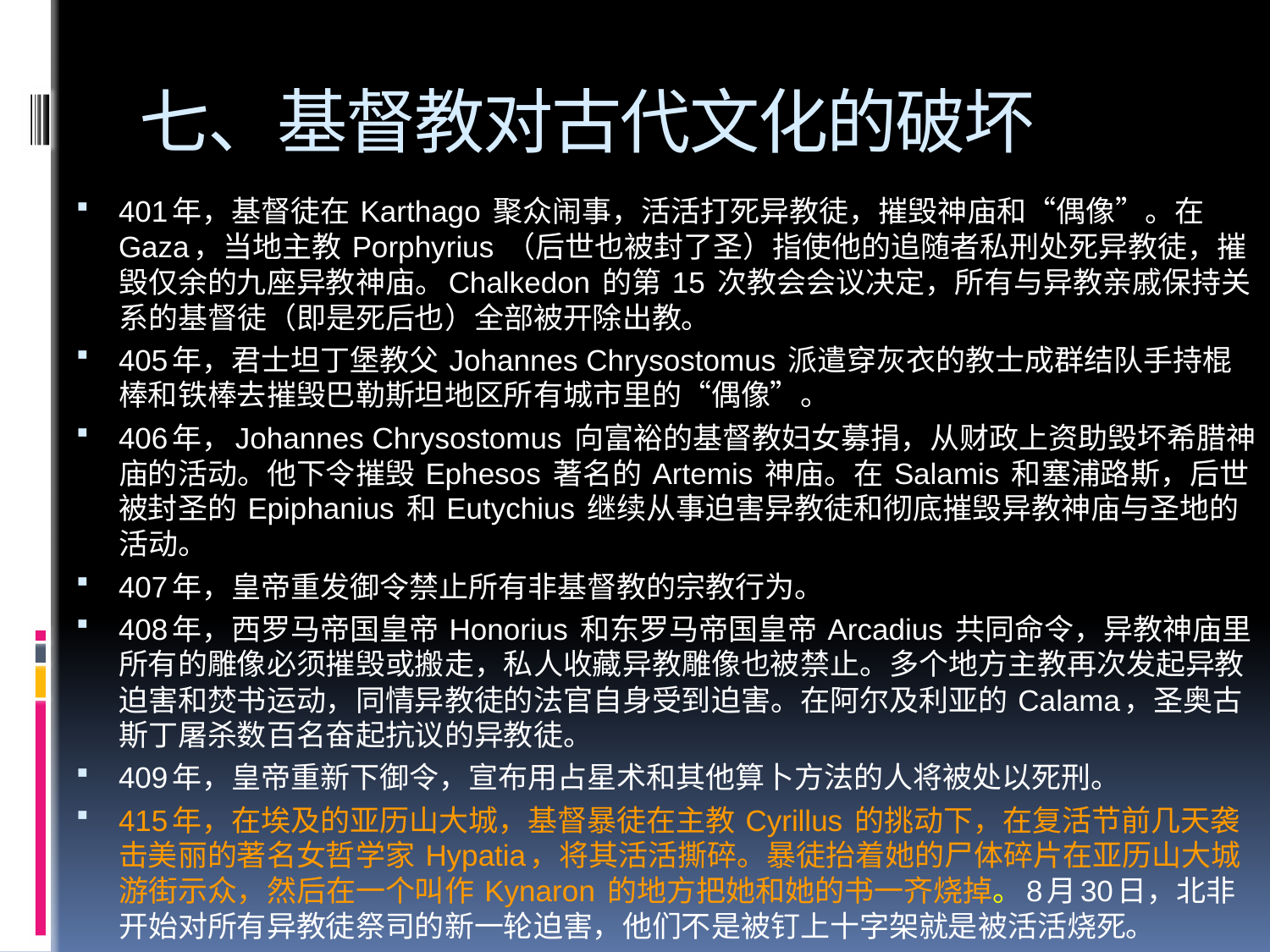

# 七、基督教对古代文化的破坏
401年，基督徒在 Karthago 聚众闹事，活活打死异教徒，摧毁神庙和“偶像”。在 Gaza，当地主教 Porphyrius （后世也被封了圣）指使他的追随者私刑处死异教徒，摧毁仅余的九座异教神庙。Chalkedon 的第 15 次教会会议决定，所有与异教亲戚保持关系的基督徒（即是死后也）全部被开除出教。
405年，君士坦丁堡教父 Johannes Chrysostomus 派遣穿灰衣的教士成群结队手持棍棒和铁棒去摧毁巴勒斯坦地区所有城市里的“偶像”。
406年，Johannes Chrysostomus 向富裕的基督教妇女募捐，从财政上资助毁坏希腊神庙的活动。他下令摧毁 Ephesos 著名的 Artemis 神庙。在 Salamis 和塞浦路斯，后世被封圣的 Epiphanius 和 Eutychius 继续从事迫害异教徒和彻底摧毁异教神庙与圣地的活动。
407年，皇帝重发御令禁止所有非基督教的宗教行为。
408年，西罗马帝国皇帝 Honorius 和东罗马帝国皇帝 Arcadius 共同命令，异教神庙里所有的雕像必须摧毁或搬走，私人收藏异教雕像也被禁止。多个地方主教再次发起异教迫害和焚书运动，同情异教徒的法官自身受到迫害。在阿尔及利亚的 Calama，圣奥古斯丁屠杀数百名奋起抗议的异教徒。
409年，皇帝重新下御令，宣布用占星术和其他算卜方法的人将被处以死刑。
415年，在埃及的亚历山大城，基督暴徒在主教 Cyrillus 的挑动下，在复活节前几天袭击美丽的著名女哲学家 Hypatia，将其活活撕碎。暴徒抬着她的尸体碎片在亚历山大城游街示众，然后在一个叫作 Kynaron 的地方把她和她的书一齐烧掉。8月30日，北非开始对所有异教徒祭司的新一轮迫害，他们不是被钉上十字架就是被活活烧死。